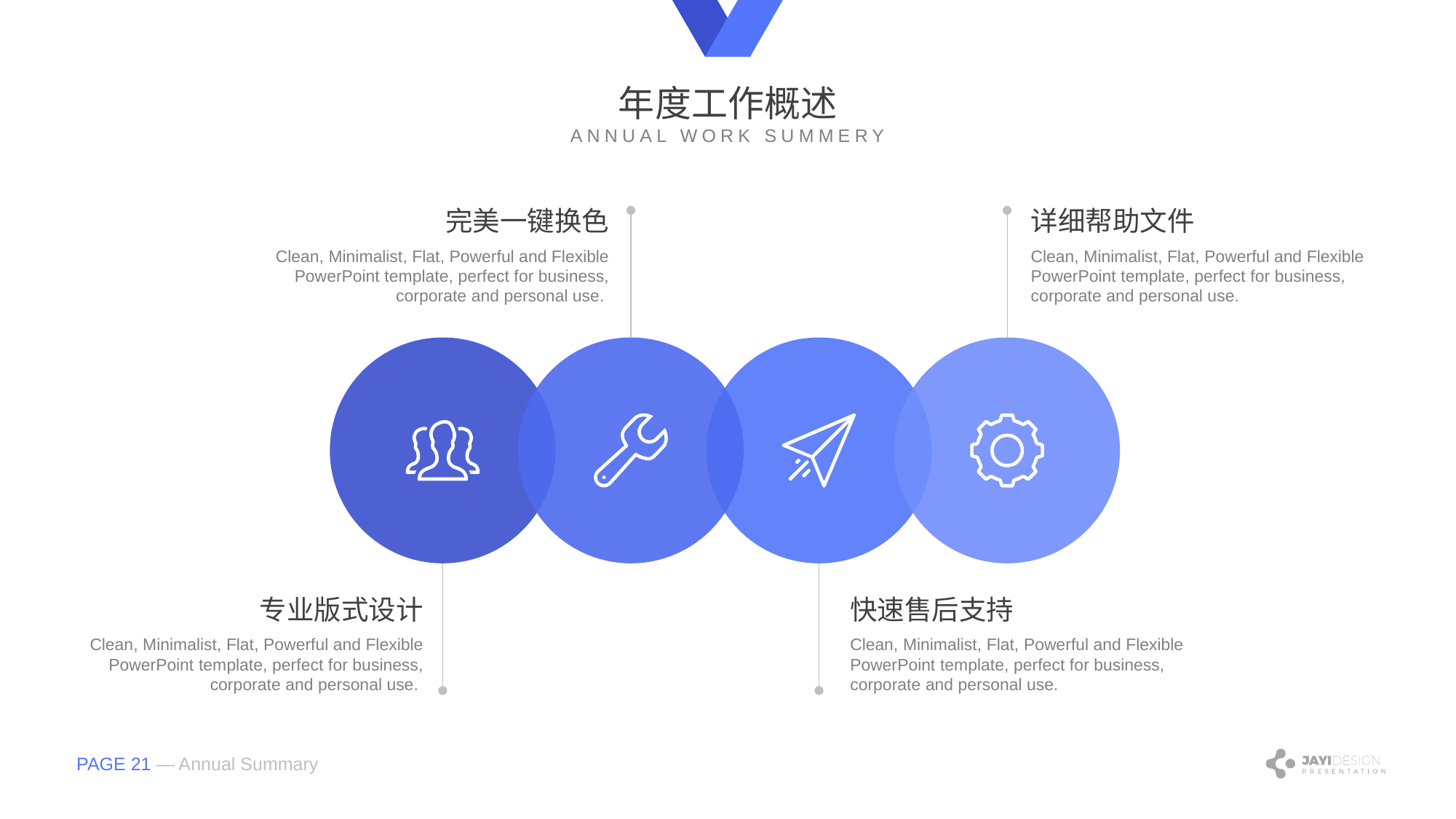

年度工作概述
ANNUAL WORK SUMMERY
完美一键换色
Clean, Minimalist, Flat, Powerful and Flexible PowerPoint template, perfect for business, corporate and personal use.
详细帮助文件
Clean, Minimalist, Flat, Powerful and Flexible PowerPoint template, perfect for business, corporate and personal use.
e7d195523061f1c0cef09ac28eaae964ec9988a5cce77c8b8C1E4685C6E6B40CD7615480512384A61EE159C6FE0045D14B61E85D0A95589D558B81FFC809322ACC20DC2254D928200A3EA0841B8B1814961BE795024DFDEF45878460D5EEC04B3DB4C246007153409DEDE37CA726A66AF19B77CE744E11CADCFB09B3408DEC1F688348922E38CCEE

专业版式设计
Clean, Minimalist, Flat, Powerful and Flexible PowerPoint template, perfect for business, corporate and personal use.
快速售后支持
Clean, Minimalist, Flat, Powerful and Flexible PowerPoint template, perfect for business, corporate and personal use.